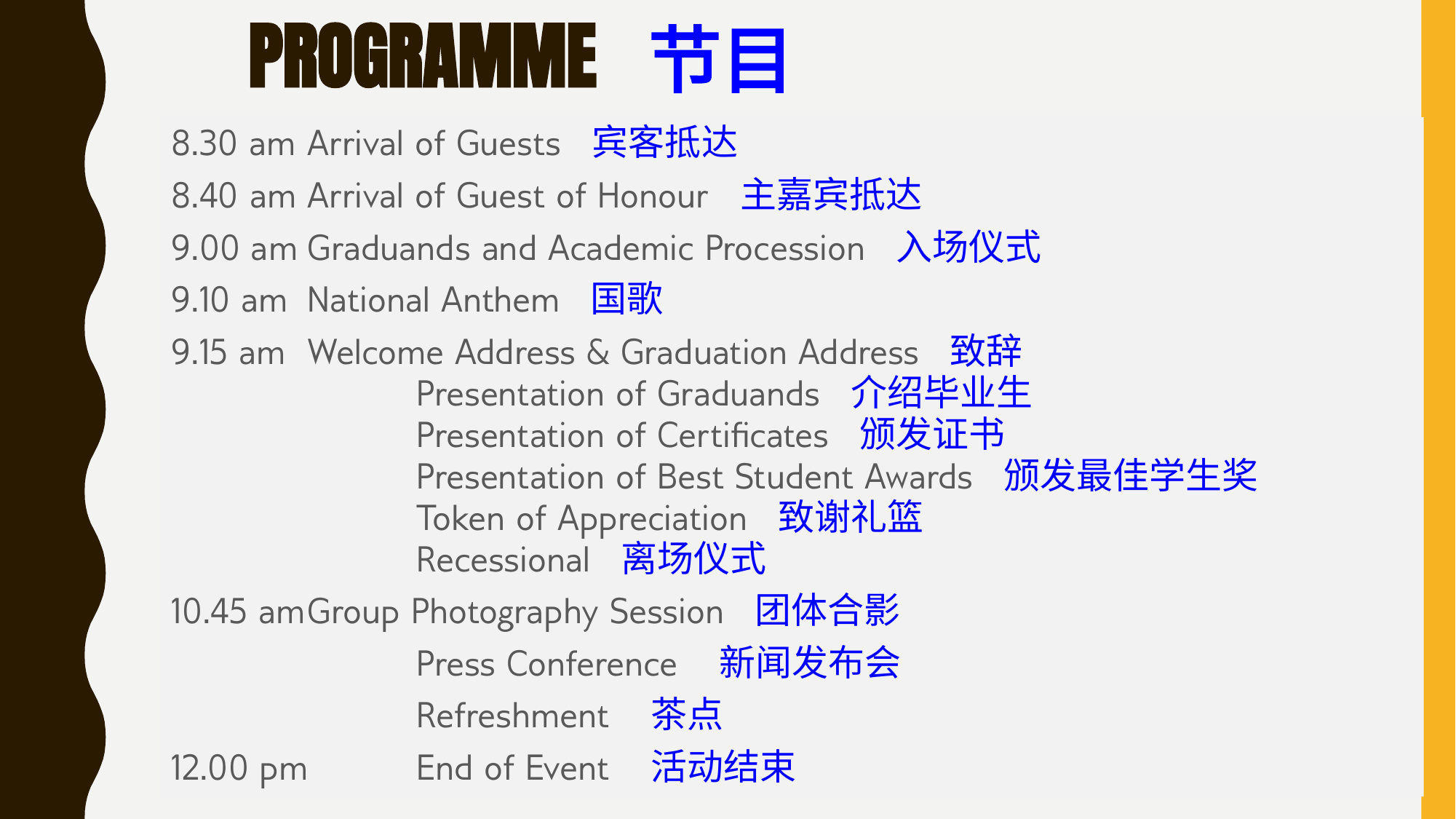

# PROGRAMME  节目
8.30 am	Arrival of Guests  宾客抵达
8.40 am	Arrival of Guest of Honour  主嘉宾抵达
9.00 am	Graduands and Academic Procession  入场仪式
9.10 am	National Anthem  国歌
9.15 am	Welcome Address & Graduation Address  致辞
		Presentation of Graduands  介绍毕业生
		Presentation of Certificates  颁发证书
		Presentation of Best Student Awards  颁发最佳学生奖
		Token of Appreciation  致谢礼篮
		Recessional  离场仪式
10.45 am	Group Photography Session  团体合影
			Press Conference   新闻发布会
			Refreshment   茶点
12.00 pm	End of Event   活动结束